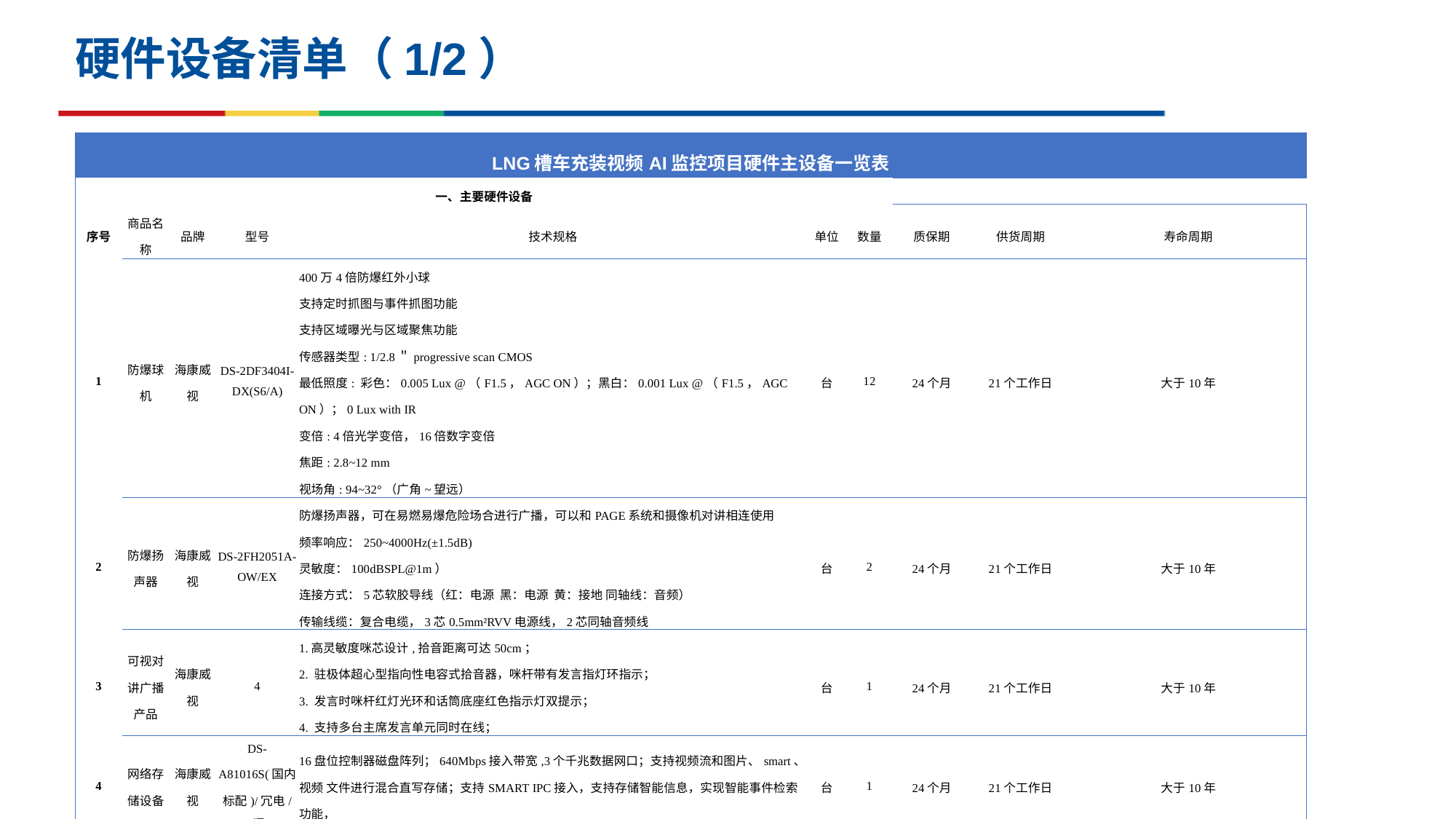

# 硬件设备清单（1/2）
| LNG槽车充装视频AI监控项目硬件主设备一览表 |  |  |  |  |  |  |  |  |  |
| --- | --- | --- | --- | --- | --- | --- | --- | --- | --- |
| 一、主要硬件设备 |  |  |  |  |  |  |  |  |  |
| 序号 | 商品名称 | 品牌 | 型号 | 技术规格 | 单位 | 数量 | 质保期 | 供货周期 | 寿命周期 |
| 1 | 防爆球机 | 海康威视 | DS-2DF3404I-DX(S6/A) | 400万4倍防爆红外小球 支持定时抓图与事件抓图功能 支持区域曝光与区域聚焦功能 传感器类型: 1/2.8＂progressive scan CMOS 最低照度: 彩色：0.005 Lux @（F1.5，AGC ON）；黑白：0.001 Lux @（F1.5，AGC ON）；0 Lux with IR 变倍: 4倍光学变倍，16倍数字变倍 焦距: 2.8~12 mm 视场角: 94~32°（广角~望远） | 台 | 12 | 24个月 | 21个工作日 | 大于10年 |
| 2 | 防爆扬声器 | 海康威视 | DS-2FH2051A-OW/EX | 防爆扬声器，可在易燃易爆危险场合进行广播，可以和PAGE系统和摄像机对讲相连使用 频率响应：250~4000Hz(±1.5dB) 灵敏度：100dBSPL@1m） 连接方式：5芯软胶导线（红：电源 黑：电源 黄：接地 同轴线：音频） 传输线缆：复合电缆，3芯0.5mm²RVV电源线，2芯同轴音频线 | 台 | 2 | 24个月 | 21个工作日 | 大于10年 |
| 3 | 可视对讲广播产品 | 海康威视 | 4 | 1.高灵敏度咪芯设计,拾音距离可达50cm； 2. 驻极体超心型指向性电容式拾音器，咪杆带有发言指灯环指示； 3. 发言时咪杆红灯光环和话筒底座红色指示灯双提示； 4. 支持多台主席发言单元同时在线； | 台 | 1 | 24个月 | 21个工作日 | 大于10年 |
| 4 | 网络存储设备 | 海康威视 | DS-A81016S(国内标配)/冗电/4T | 16盘位控制器磁盘阵列；640Mbps接入带宽,3个千兆数据网口；支持视频流和图片、smart、视频 文件进行混合直写存储；支持SMART IPC接入，支持存储智能信息，实现智能事件检索功能， | 台 | 1 | 24个月 | 21个工作日 | 大于10年 |
| 5 | AI服务器 | 浪潮 |  | 浪潮5280M6/5318H\*2/32G\*8/6T\*2/960G\*2/TesIa T4\*4/LAN\*4/PCIE x16/ PCIE x8/1200W\*2/ | 台 | 1 | 24个月 | 21个工作日 | 大于10年 |
| 小计 |  |  |  |  |  |  |  |  |  |
15